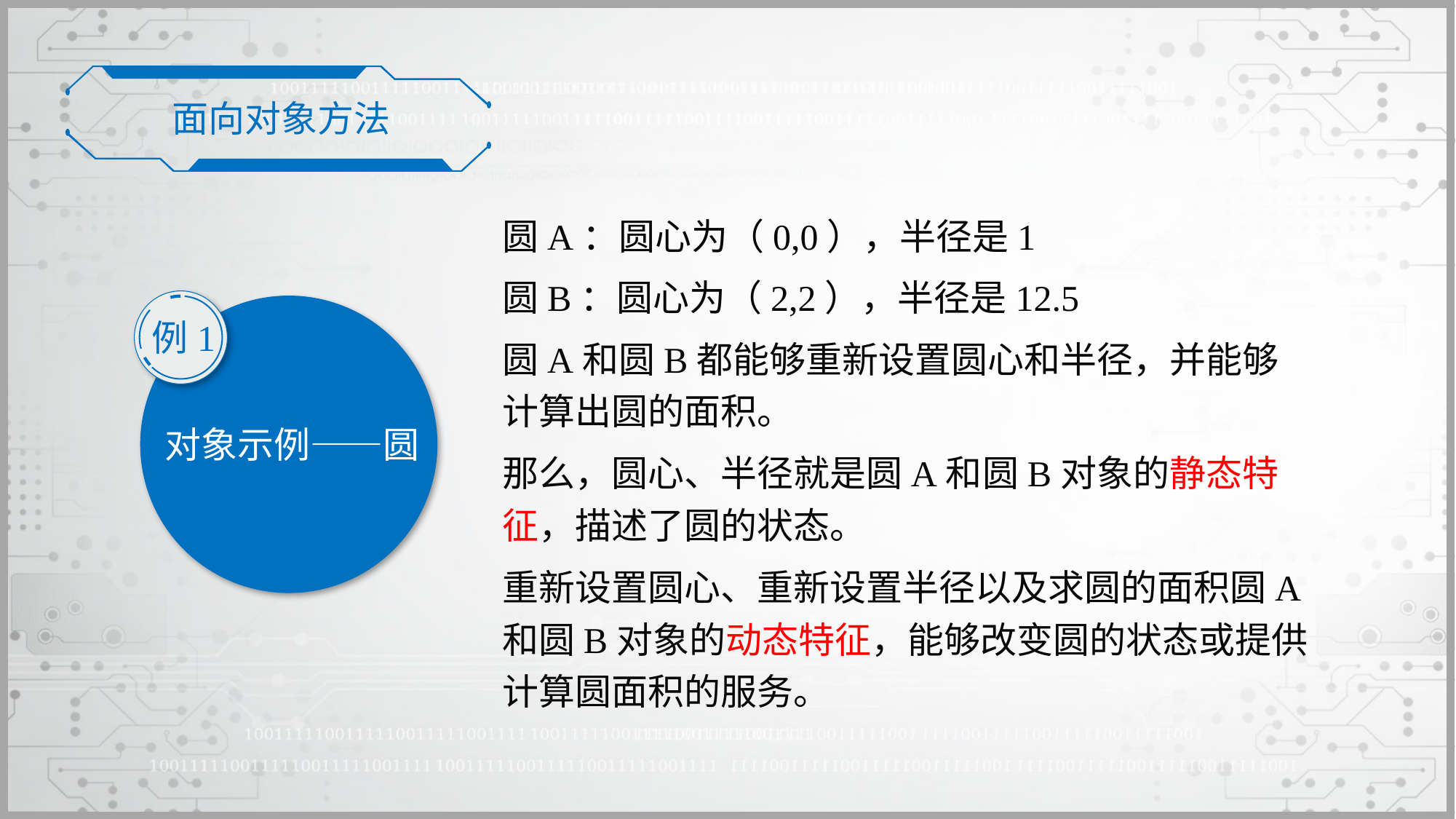

面向对象方法
圆A：圆心为（0,0），半径是1
圆B：圆心为（2,2），半径是12.5
圆A和圆B都能够重新设置圆心和半径，并能够计算出圆的面积。
那么，圆心、半径就是圆A和圆B对象的静态特征，描述了圆的状态。
重新设置圆心、重新设置半径以及求圆的面积圆A和圆B对象的动态特征，能够改变圆的状态或提供计算圆面积的服务。

例1

对象示例——圆